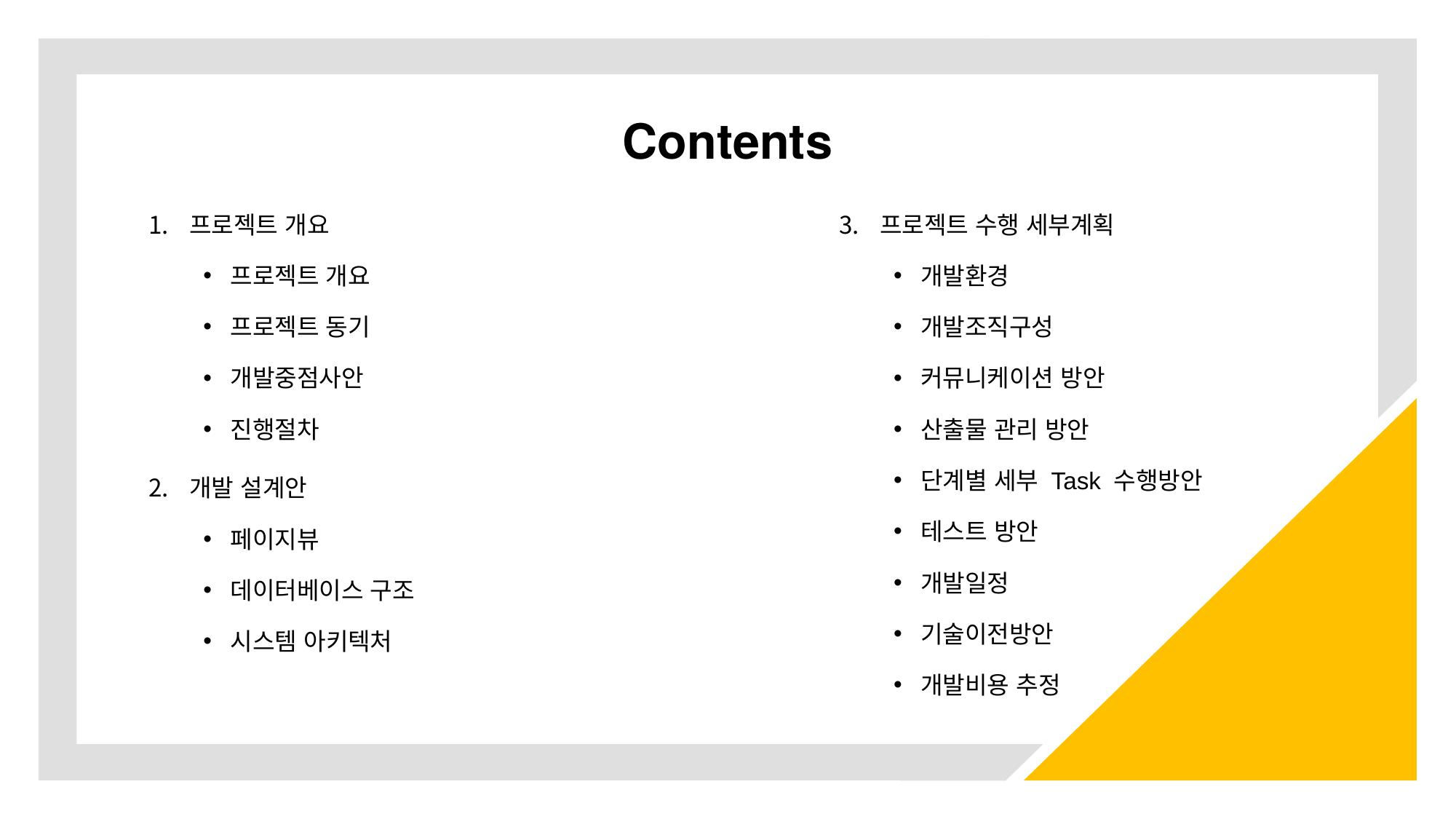

# Contents
프로젝트 개요
프로젝트 개요
프로젝트 동기
개발중점사안
진행절차
개발 설계안
페이지뷰
데이터베이스 구조
시스템 아키텍처
프로젝트 수행 세부계획
개발환경
개발조직구성
커뮤니케이션 방안
산출물 관리 방안
단계별 세부 Task 수행방안
테스트 방안
개발일정
기술이전방안
개발비용 추정